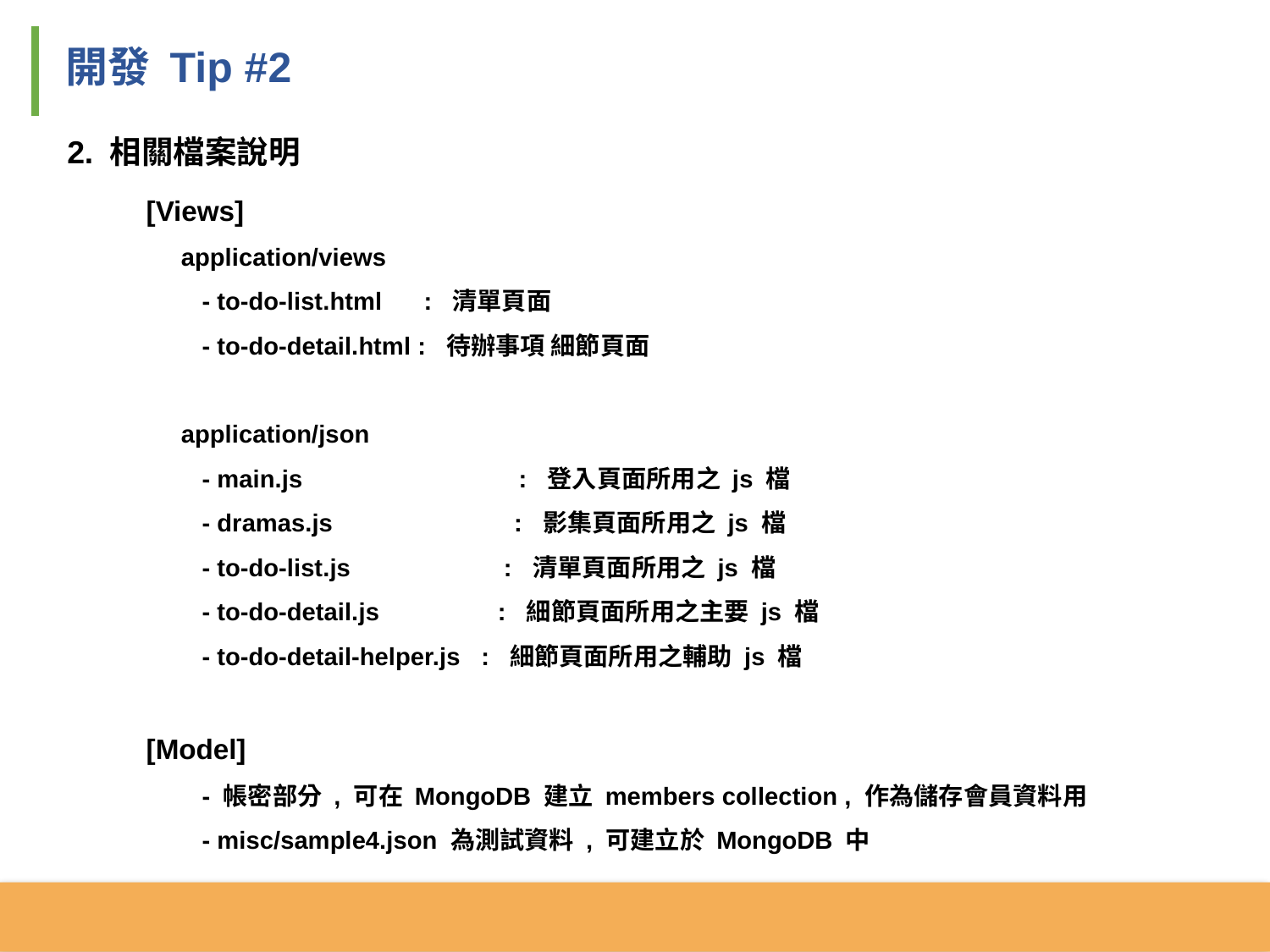

開發 Tip #2
2. 相關檔案說明
[Views]
     application/views
        - to-do-list.html      :  清單頁面
        - to-do-detail.html :  待辦事項 細節頁面

     application/json
        - main.js                               :  登入頁面所用之 js 檔
        - dramas.js                          :  影集頁面所用之 js 檔
        - to-do-list.js                      :  清單頁面所用之 js 檔
        - to-do-detail.js                 :  細節頁面所用之主要 js 檔
        - to-do-detail-helper.js   :  細節頁面所用之輔助 js 檔

[Model]
        - 帳密部分 , 可在 MongoDB 建立 members collection , 作為儲存會員資料用
        - misc/sample4.json 為測試資料 , 可建立於 MongoDB 中